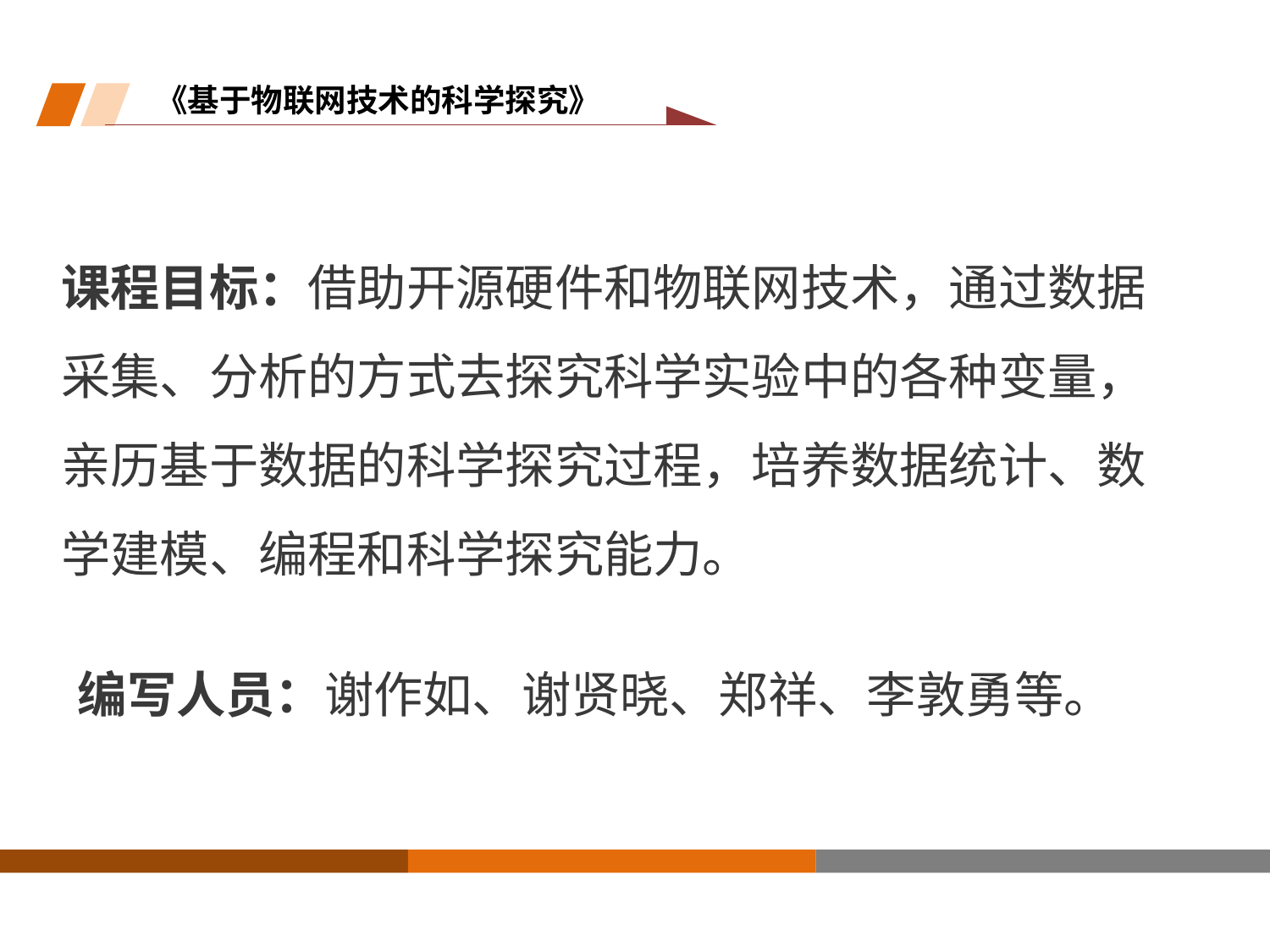

《基于物联网技术的科学探究》

课程目标：借助开源硬件和物联网技术，通过数据采集、分析的方式去探究科学实验中的各种变量，亲历基于数据的科学探究过程，培养数据统计、数学建模、编程和科学探究能力。
编写人员：谢作如、谢贤晓、郑祥、李敦勇等。